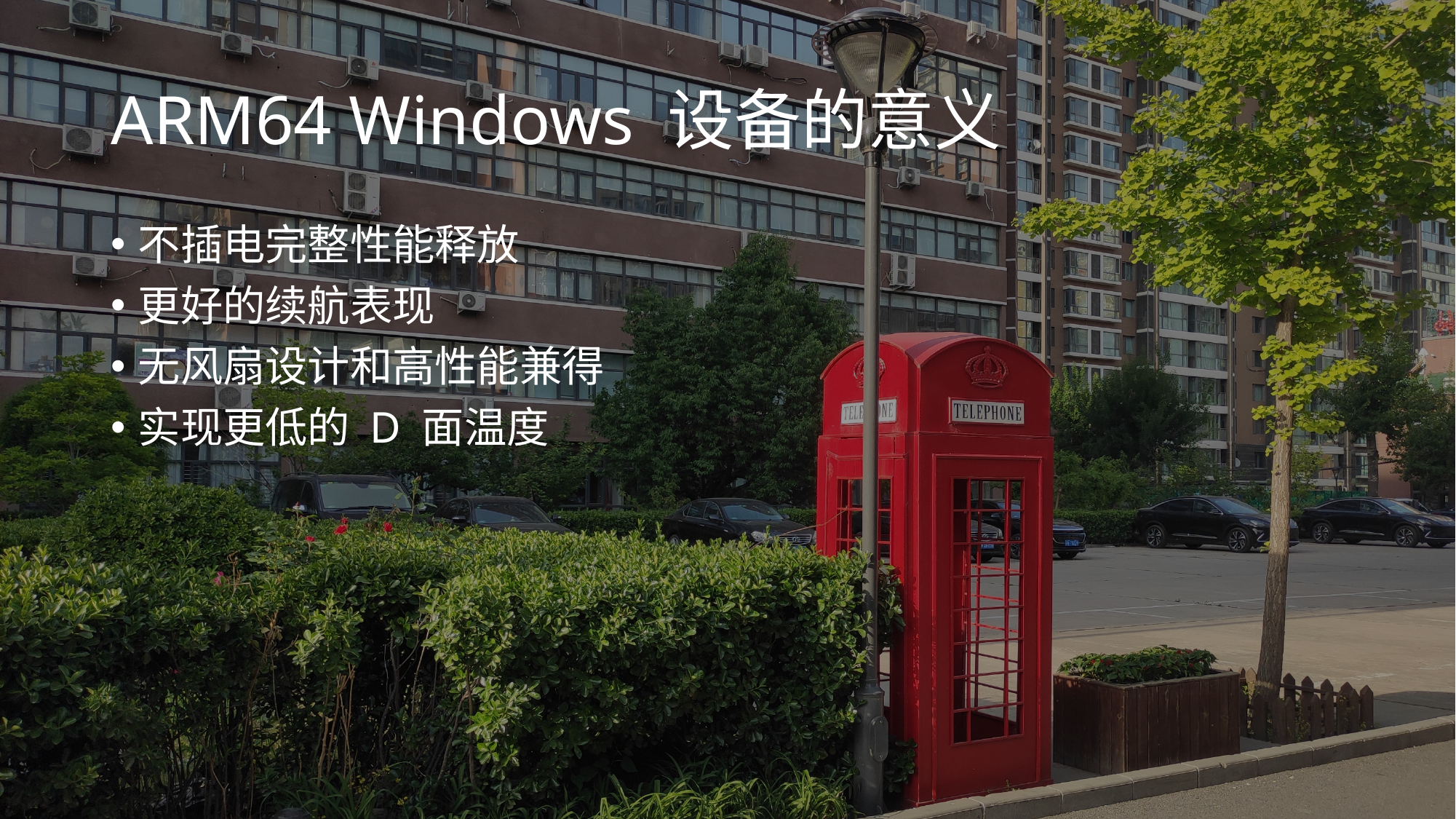

# ARM64 Windows 设备的意义
不插电完整性能释放
更好的续航表现
无风扇设计和高性能兼得
实现更低的 D 面温度